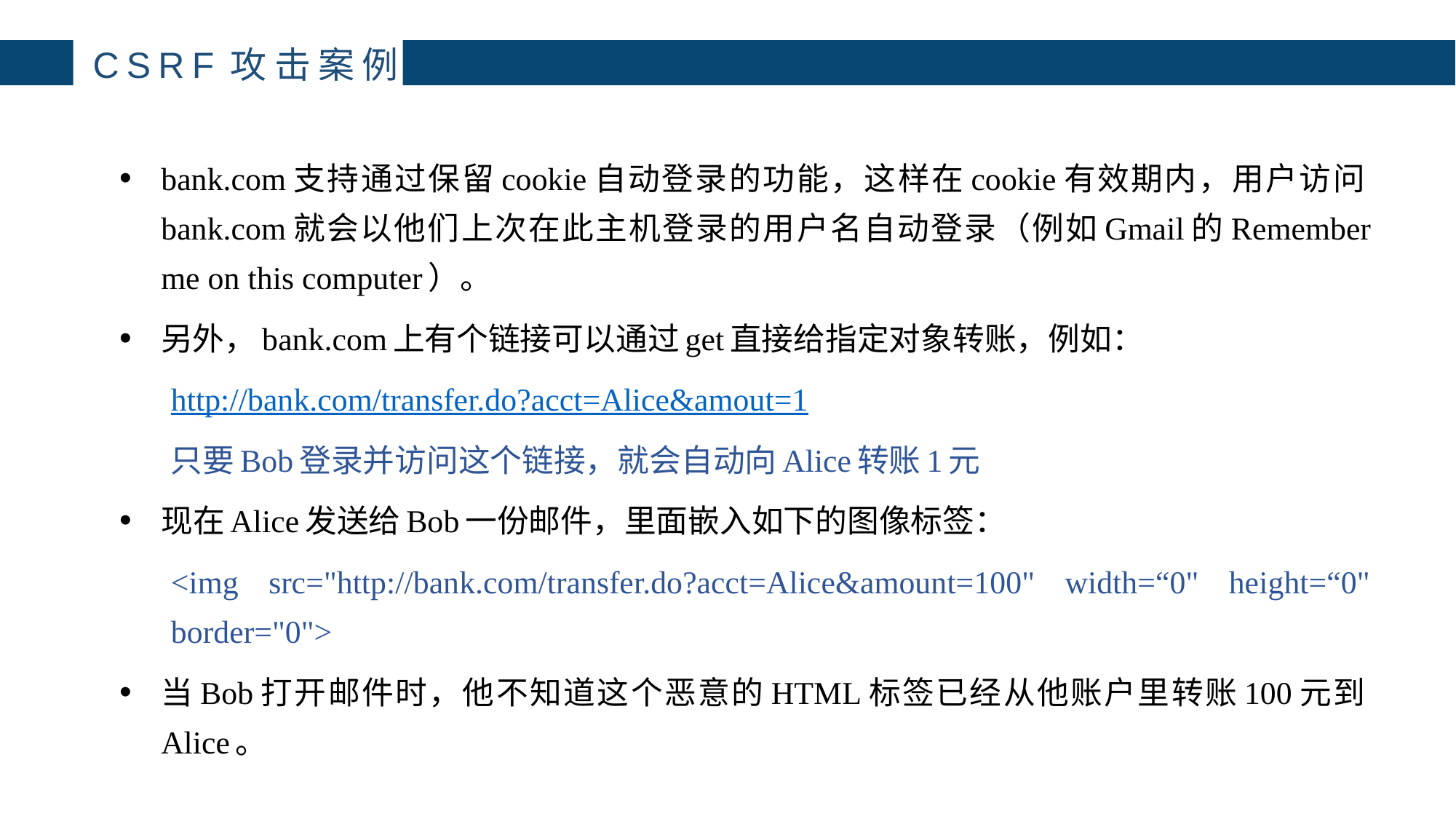

主讲：枕边月亮
主讲：枕边月亮
主讲：枕边月亮
主讲：枕边月亮
主讲：枕边月亮
主讲：枕边月亮
主讲：枕边月亮
主讲：枕边月亮

CSRF攻击案例
4
bank.com支持通过保留cookie自动登录的功能，这样在cookie有效期内，用户访问bank.com就会以他们上次在此主机登录的用户名自动登录（例如Gmail的Remember me on this computer）。
另外，bank.com上有个链接可以通过get直接给指定对象转账，例如：
http://bank.com/transfer.do?acct=Alice&amout=1
只要Bob登录并访问这个链接，就会自动向Alice转账1元
现在Alice发送给Bob一份邮件，里面嵌入如下的图像标签：
<img src="http://bank.com/transfer.do?acct=Alice&amount=100" width=“0" height=“0" border="0">
当Bob打开邮件时，他不知道这个恶意的HTML标签已经从他账户里转账100元到Alice。